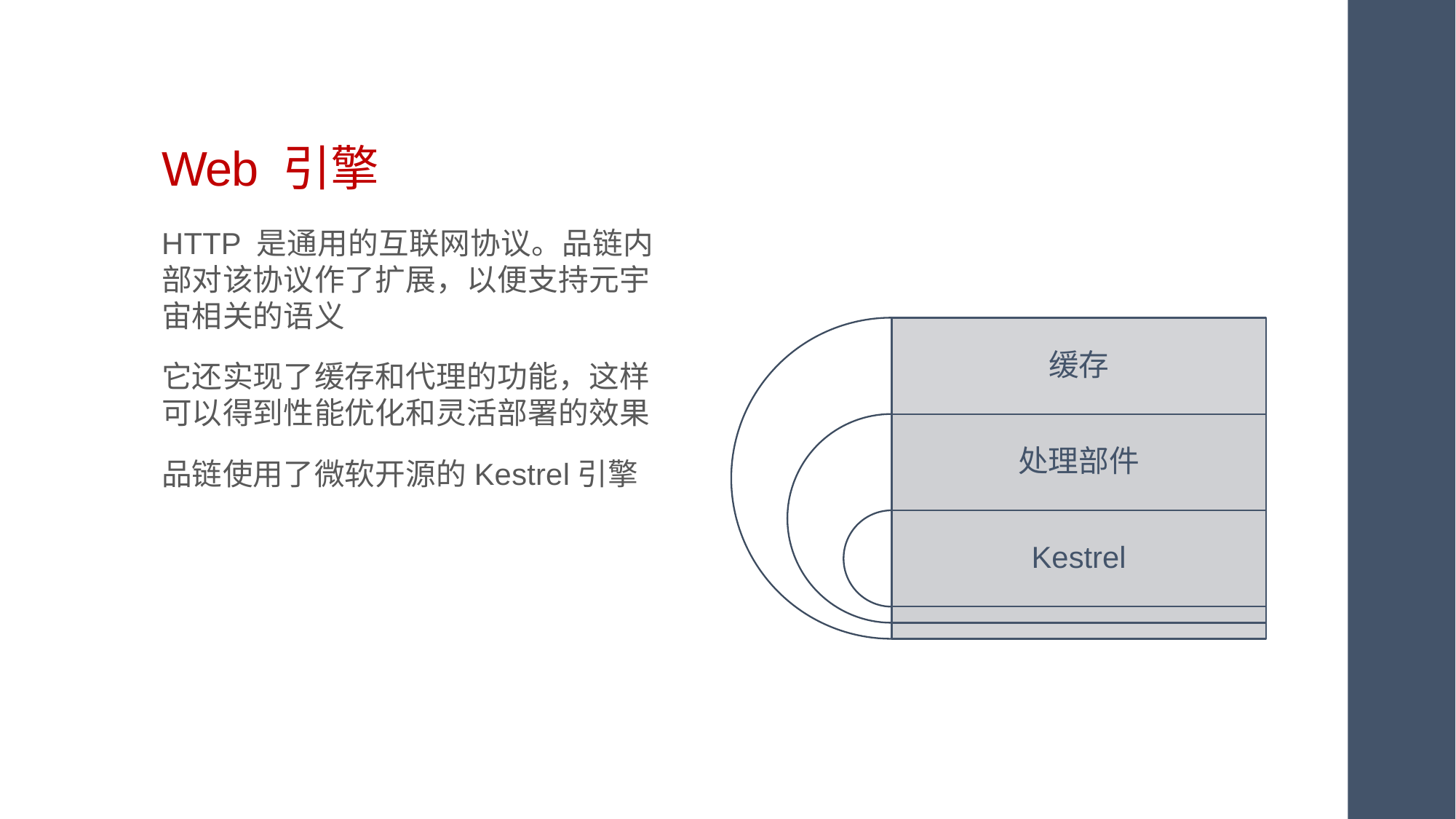

# Web 引擎
HTTP 是通用的互联网协议。品链内部对该协议作了扩展，以便支持元宇宙相关的语义
它还实现了缓存和代理的功能，这样可以得到性能优化和灵活部署的效果
品链使用了微软开源的Kestrel引擎
缓存
处理部件
Kestrel